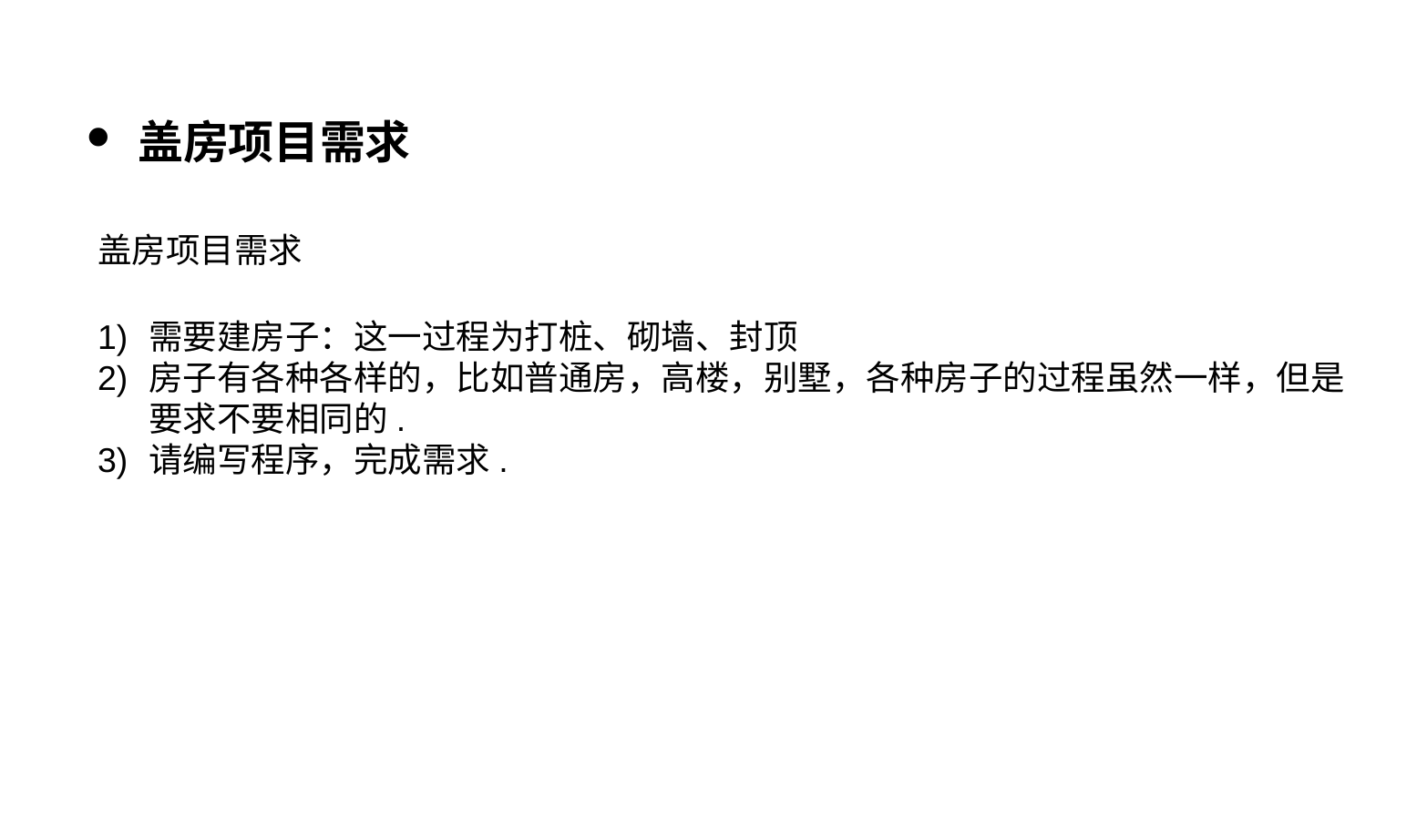

盖房项目需求

盖房项目需求

需要建房子：这一过程为打桩、砌墙、封顶
房子有各种各样的，比如普通房，高楼，别墅，各种房子的过程虽然一样，但是要求不要相同的.
请编写程序，完成需求.